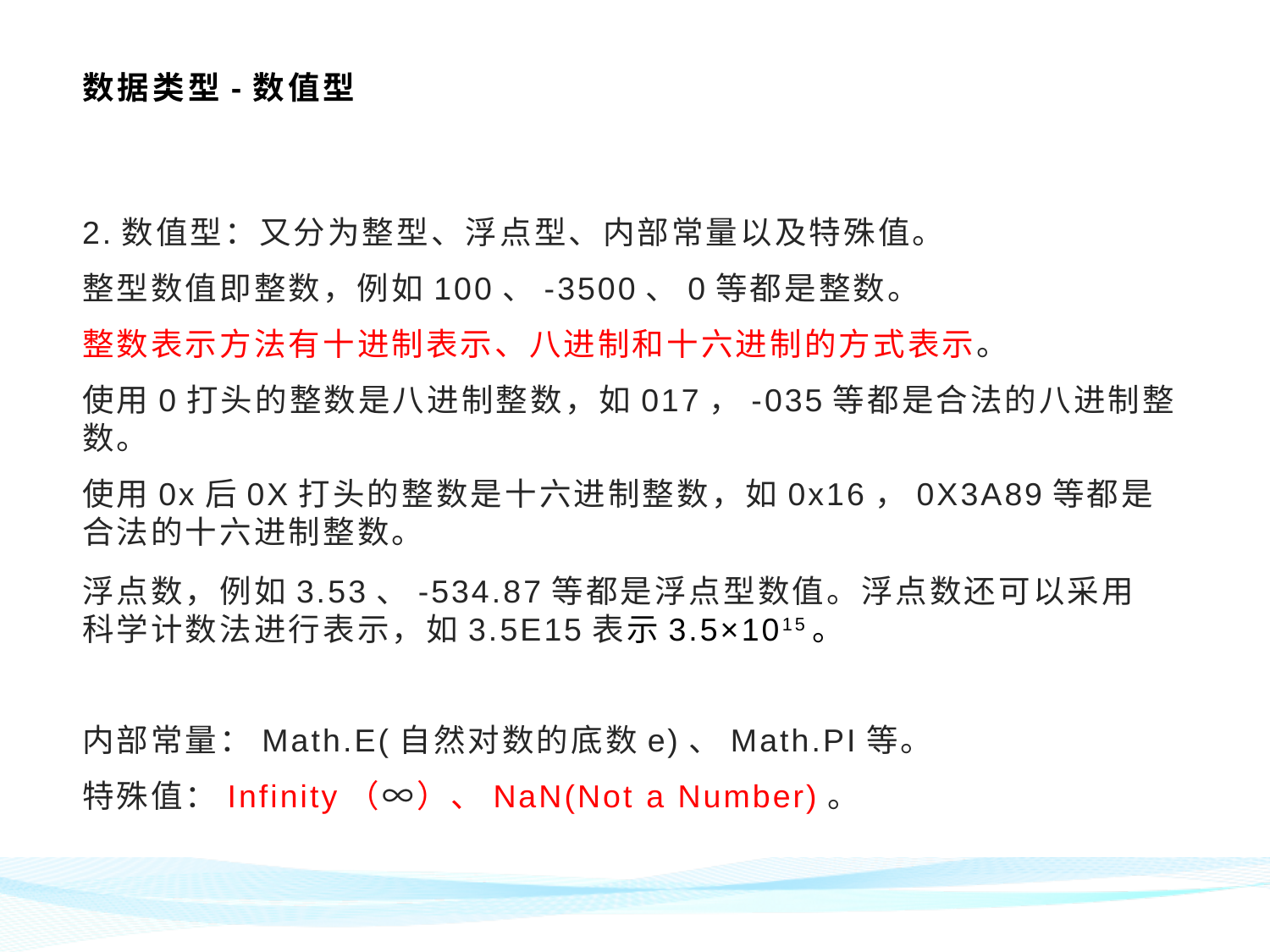

# 数据类型-数值型
2.数值型：又分为整型、浮点型、内部常量以及特殊值。
整型数值即整数，例如100、-3500、0等都是整数。
整数表示方法有十进制表示、八进制和十六进制的方式表示。
使用0打头的整数是八进制整数，如017，-035等都是合法的八进制整数。
使用0x后0X打头的整数是十六进制整数，如0x16，0X3A89等都是合法的十六进制整数。

浮点数，例如3.53、-534.87等都是浮点型数值。浮点数还可以采用科学计数法进行表示，如3.5E15表示3.5×1015。

内部常量：Math.E(自然对数的底数e)、Math.PI等。
特殊值：Infinity（∞）、NaN(Not a Number)。